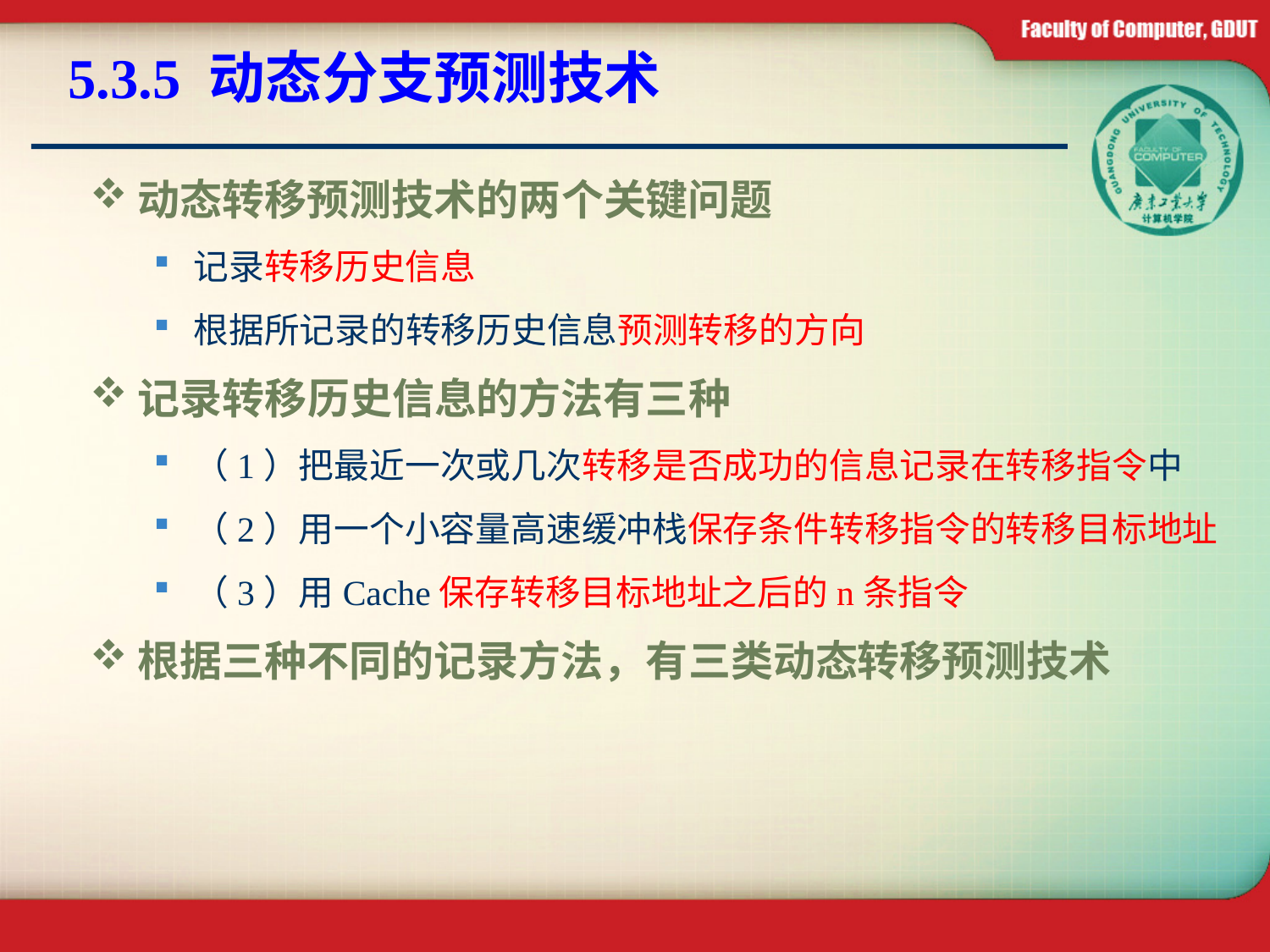

# 5.3.5 动态分支预测技术
动态转移预测技术的两个关键问题
记录转移历史信息
根据所记录的转移历史信息预测转移的方向
记录转移历史信息的方法有三种
（1）把最近一次或几次转移是否成功的信息记录在转移指令中
（2）用一个小容量高速缓冲栈保存条件转移指令的转移目标地址
（3）用Cache保存转移目标地址之后的n条指令
根据三种不同的记录方法，有三类动态转移预测技术